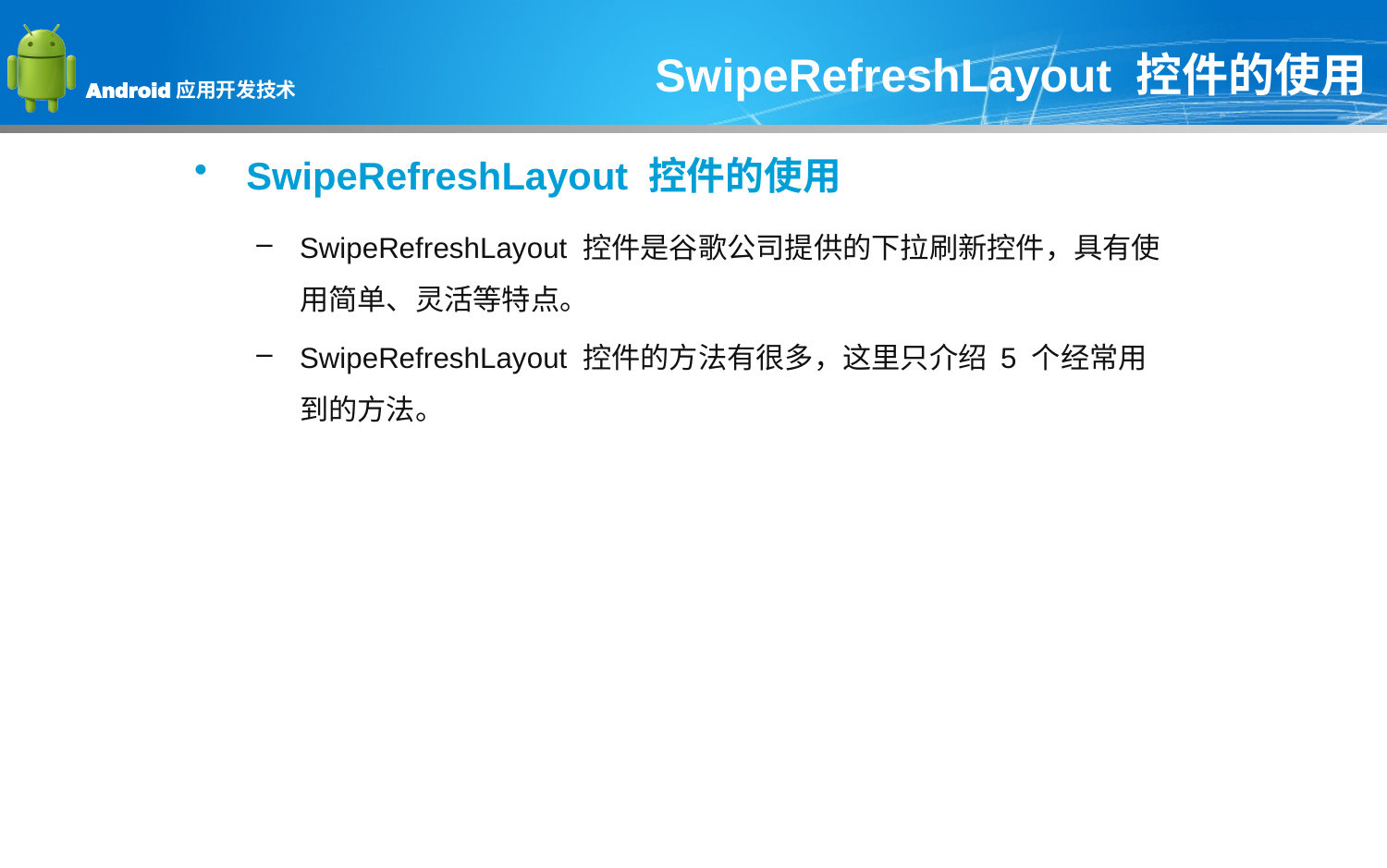

SwipeRefreshLayout 控件的使用
SwipeRefreshLayout 控件的使用
SwipeRefreshLayout 控件是谷歌公司提供的下拉刷新控件，具有使用简单、灵活等特点。
SwipeRefreshLayout 控件的方法有很多，这里只介绍 5 个经常用到的方法。